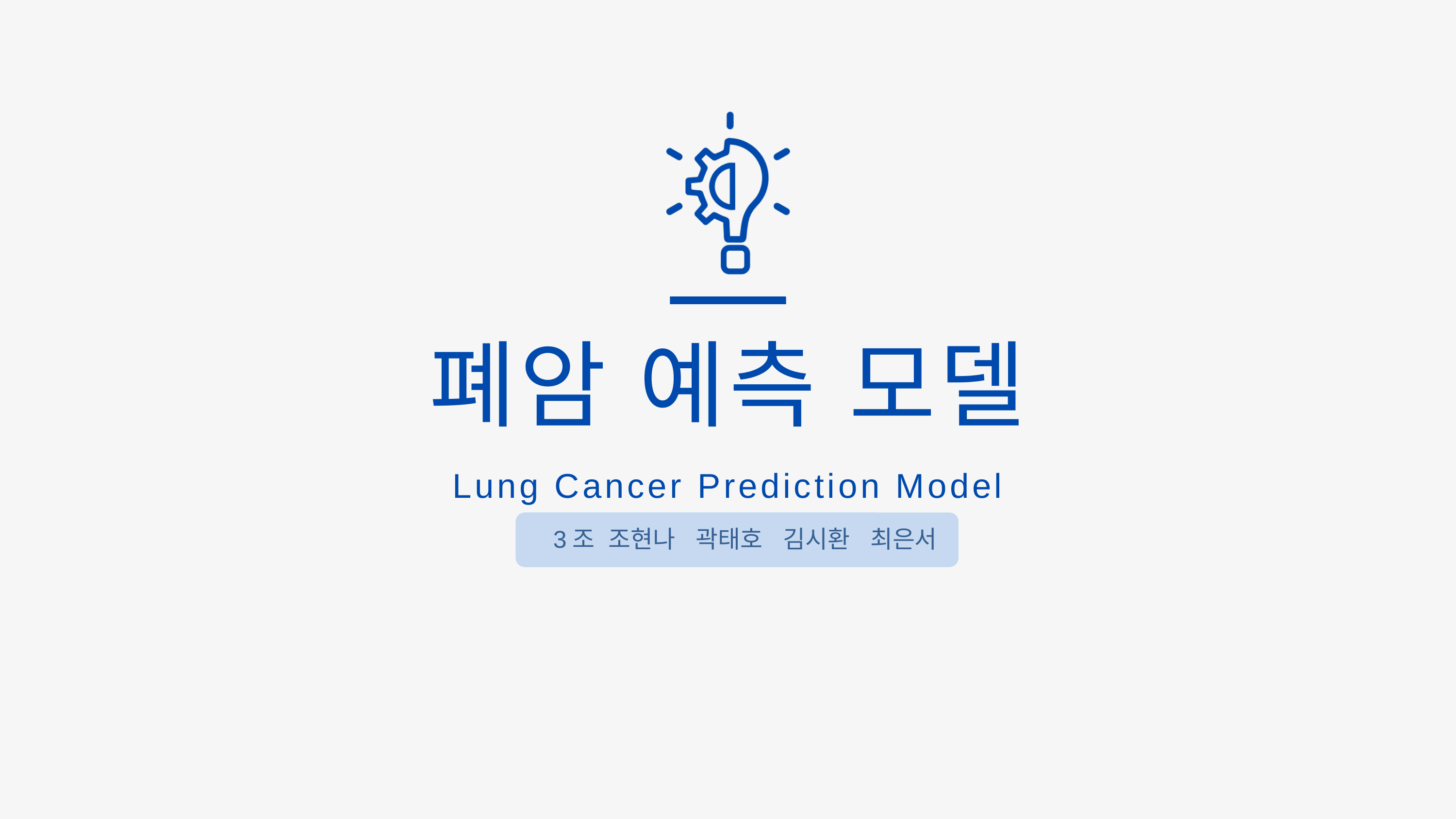

폐암 예측 모델
Lung Cancer Prediction Model

3조  조현나   곽태호   김시환   최은서